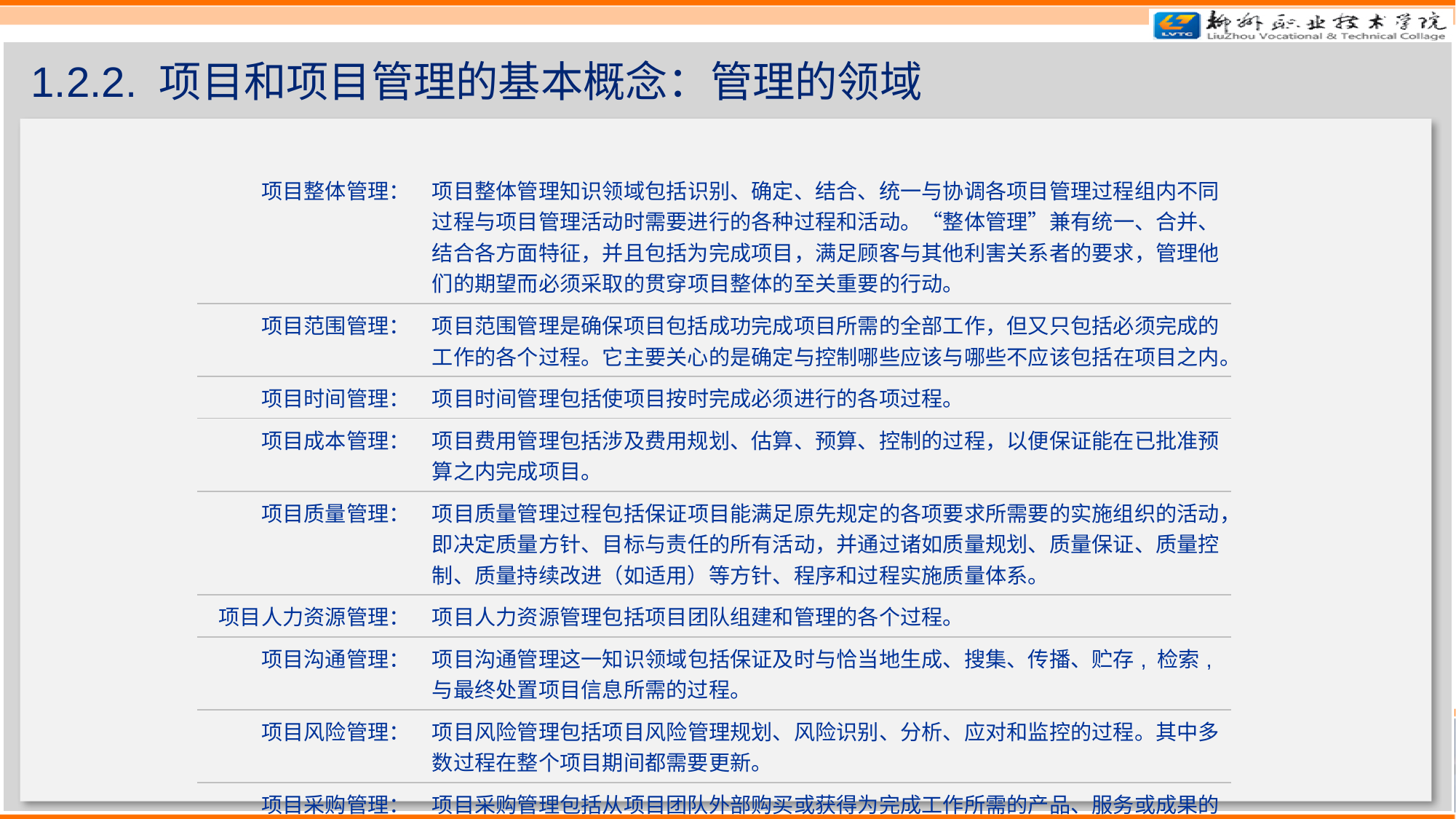

# 1.2.2. 项目和项目管理的基本概念：管理的领域
| 项目整体管理： | 项目整体管理知识领域包括识别、确定、结合、统一与协调各项目管理过程组内不同过程与项目管理活动时需要进行的各种过程和活动。“整体管理”兼有统一、合并、结合各方面特征，并且包括为完成项目，满足顾客与其他利害关系者的要求，管理他们的期望而必须采取的贯穿项目整体的至关重要的行动。 |
| --- | --- |
| 项目范围管理： | 项目范围管理是确保项目包括成功完成项目所需的全部工作，但又只包括必须完成的工作的各个过程。它主要关心的是确定与控制哪些应该与哪些不应该包括在项目之内。 |
| 项目时间管理： | 项目时间管理包括使项目按时完成必须进行的各项过程。 |
| 项目成本管理： | 项目费用管理包括涉及费用规划、估算、预算、控制的过程，以便保证能在已批准预算之内完成项目。 |
| 项目质量管理： | 项目质量管理过程包括保证项目能满足原先规定的各项要求所需要的实施组织的活动，即决定质量方针、目标与责任的所有活动，并通过诸如质量规划、质量保证、质量控制、质量持续改进（如适用）等方针、程序和过程实施质量体系。 |
| 项目人力资源管理： | 项目人力资源管理包括项目团队组建和管理的各个过程。 |
| 项目沟通管理： | 项目沟通管理这一知识领域包括保证及时与恰当地生成、搜集、传播、贮存, 检索,与最终处置项目信息所需的过程。 |
| 项目风险管理： | 项目风险管理包括项目风险管理规划、风险识别、分析、应对和监控的过程。其中多数过程在整个项目期间都需要更新。 |
| 项目采购管理： | 项目采购管理包括从项目团队外部购买或获得为完成工作所需的产品、服务或成果的过程。 |